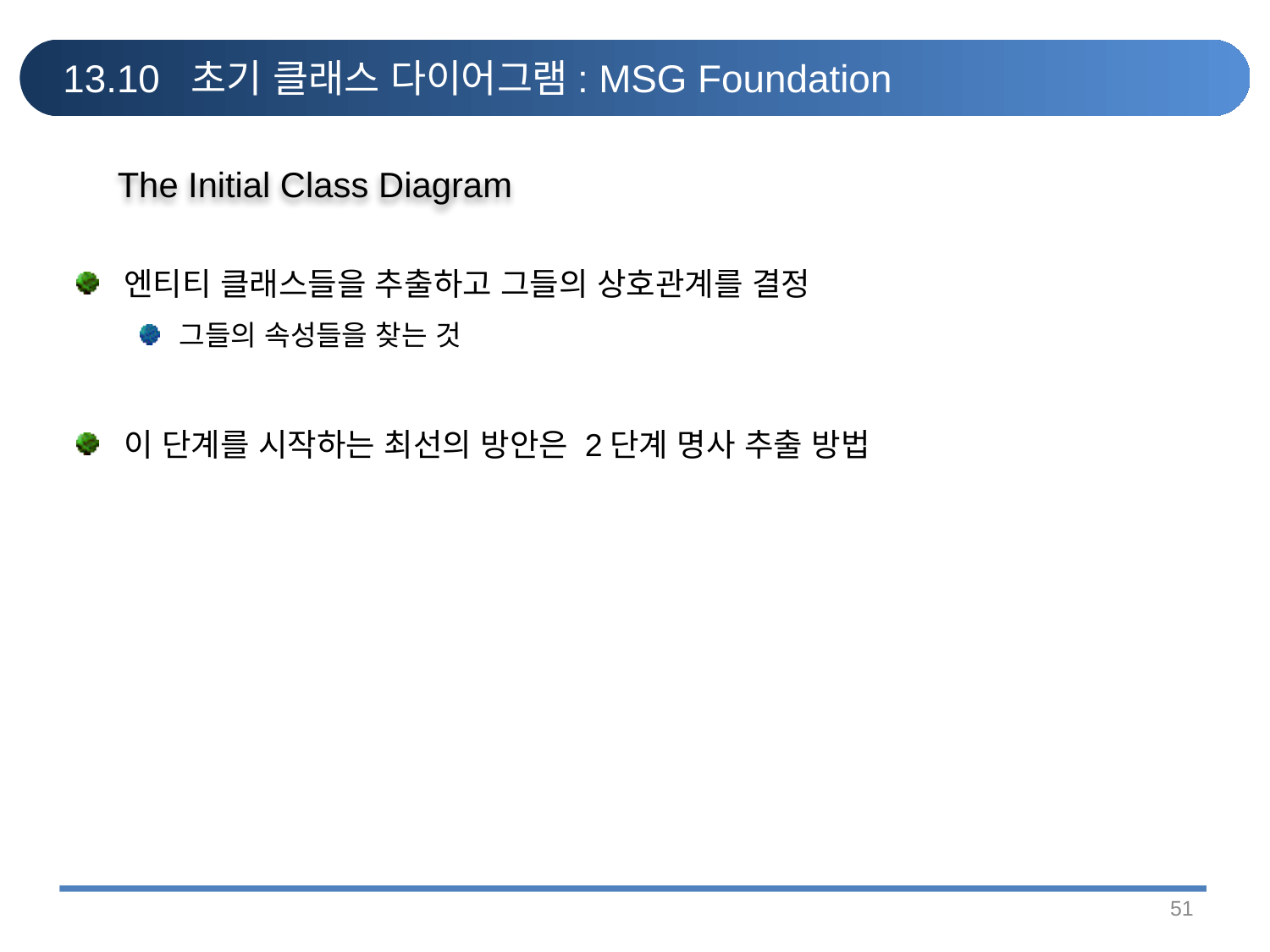

# 13.10  초기 클래스 다이어그램: MSG Foundation
The Initial Class Diagram
엔티티 클래스들을 추출하고 그들의 상호관계를 결정
그들의 속성들을 찾는 것

이 단계를 시작하는 최선의 방안은 2단계 명사 추출 방법

51